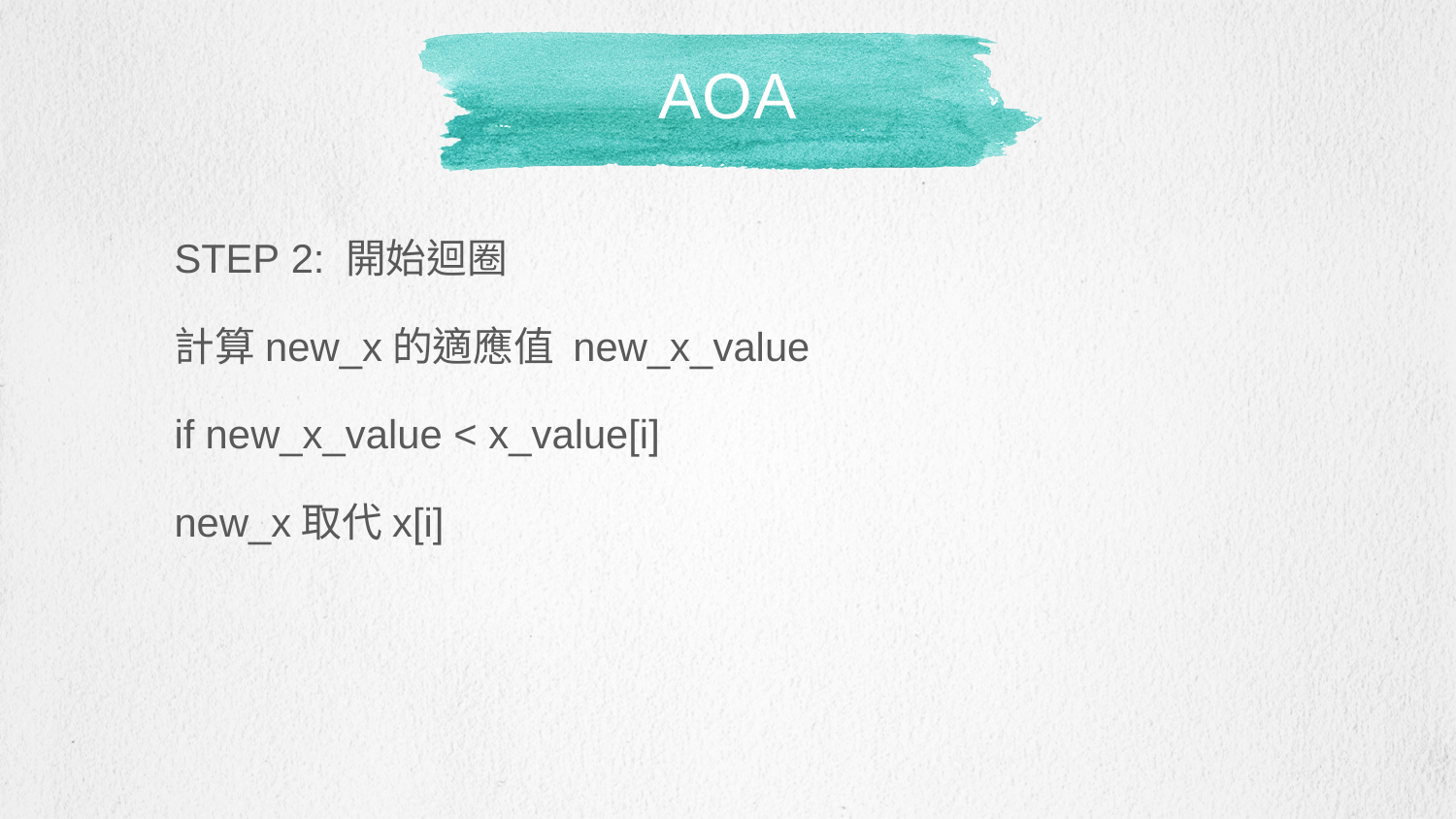

# AOA
STEP 2: 開始迴圈
計算new_x的適應值 new_x_value
if new_x_value < x_value[i]
new_x取代x[i]